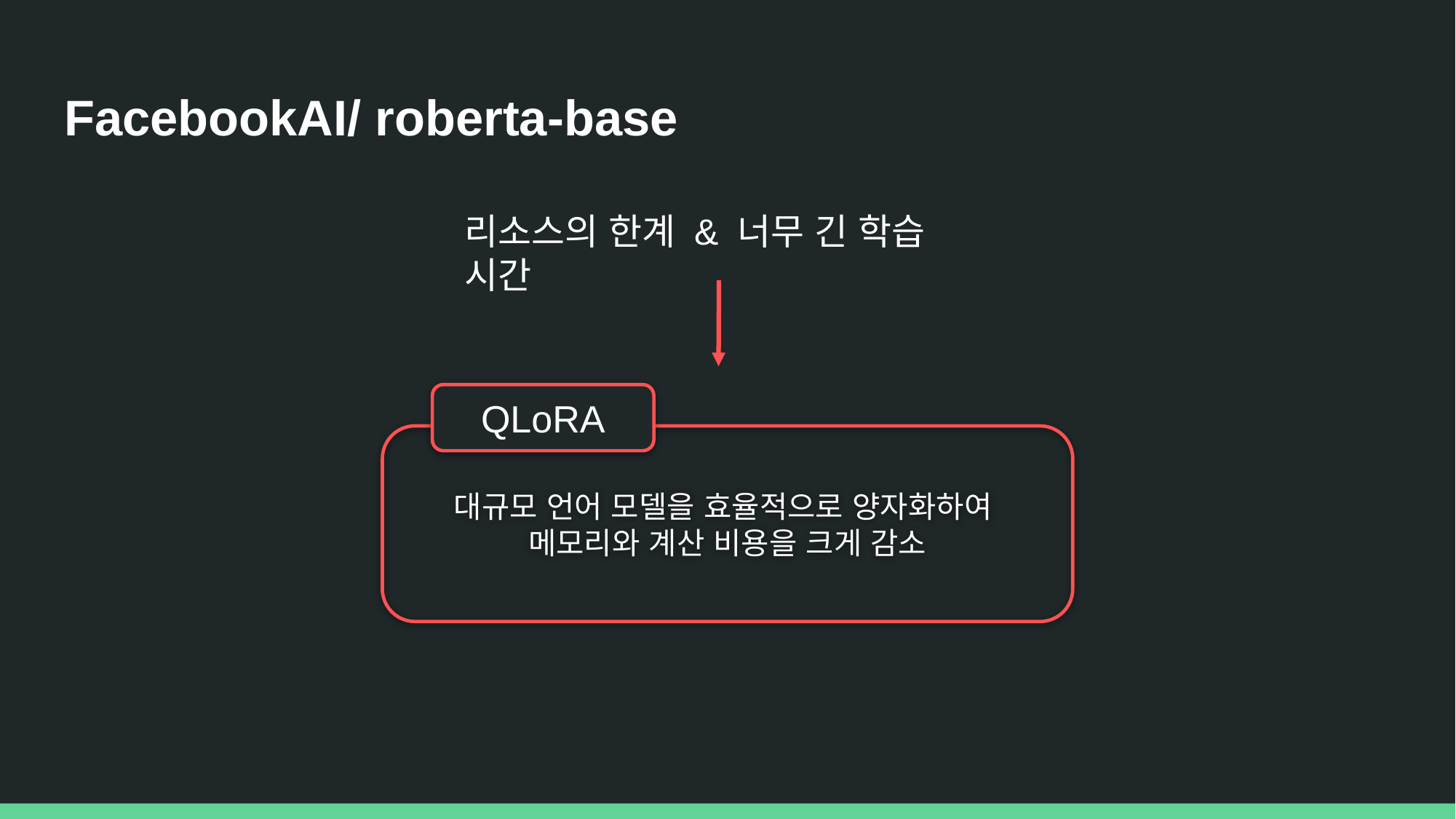

# FacebookAI/ roberta-base
리소스의 한계 & 너무 긴 학습 시간
QLoRA
대규모 언어 모델을 효율적으로 양자화하여
메모리와 계산 비용을 크게 감소